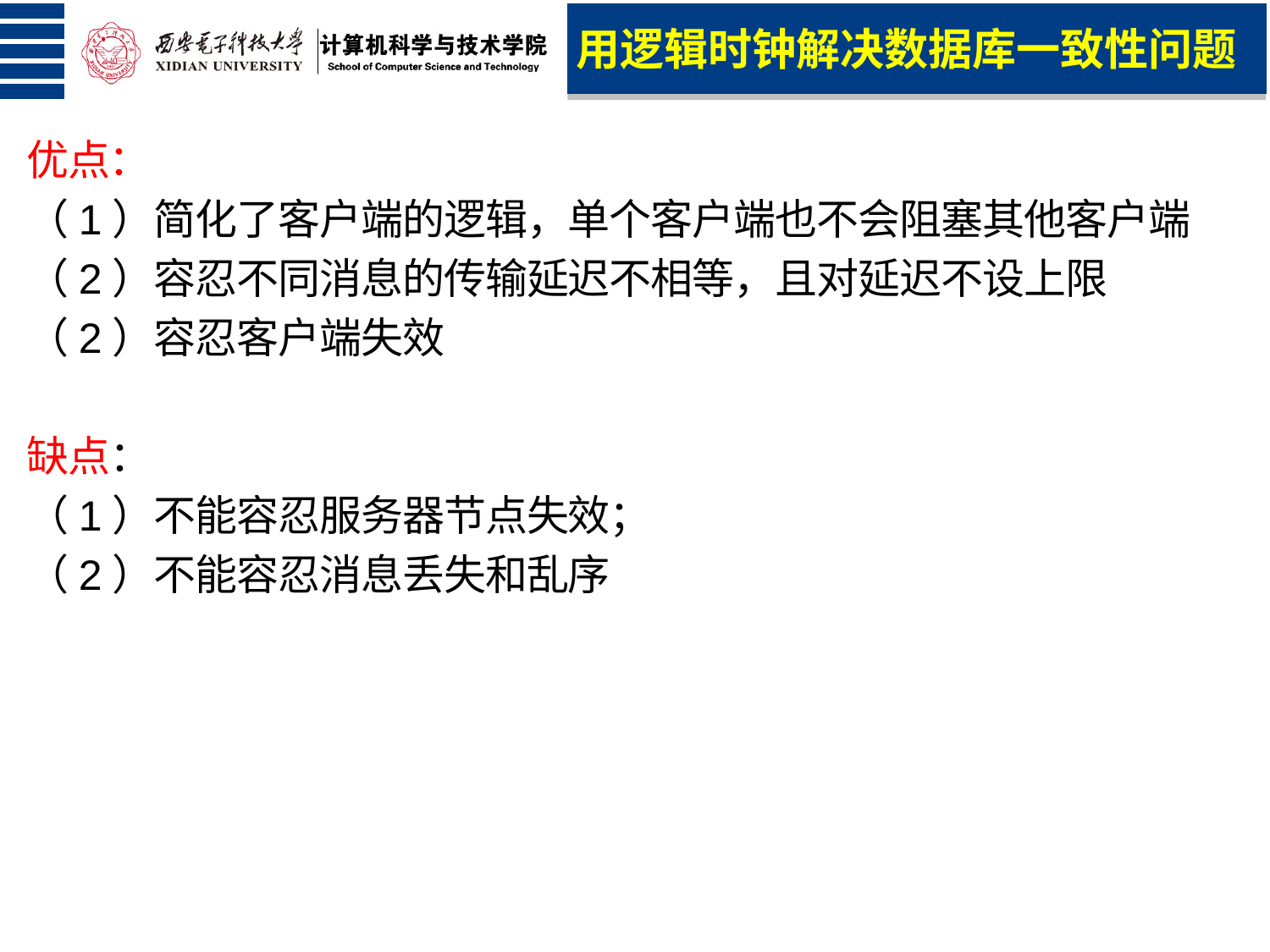

用逻辑时钟解决数据库一致性问题
优点：
（1）简化了客户端的逻辑，单个客户端也不会阻塞其他客户端
（2）容忍不同消息的传输延迟不相等，且对延迟不设上限
（2）容忍客户端失效

缺点：
（1）不能容忍服务器节点失效；
（2）不能容忍消息丢失和乱序